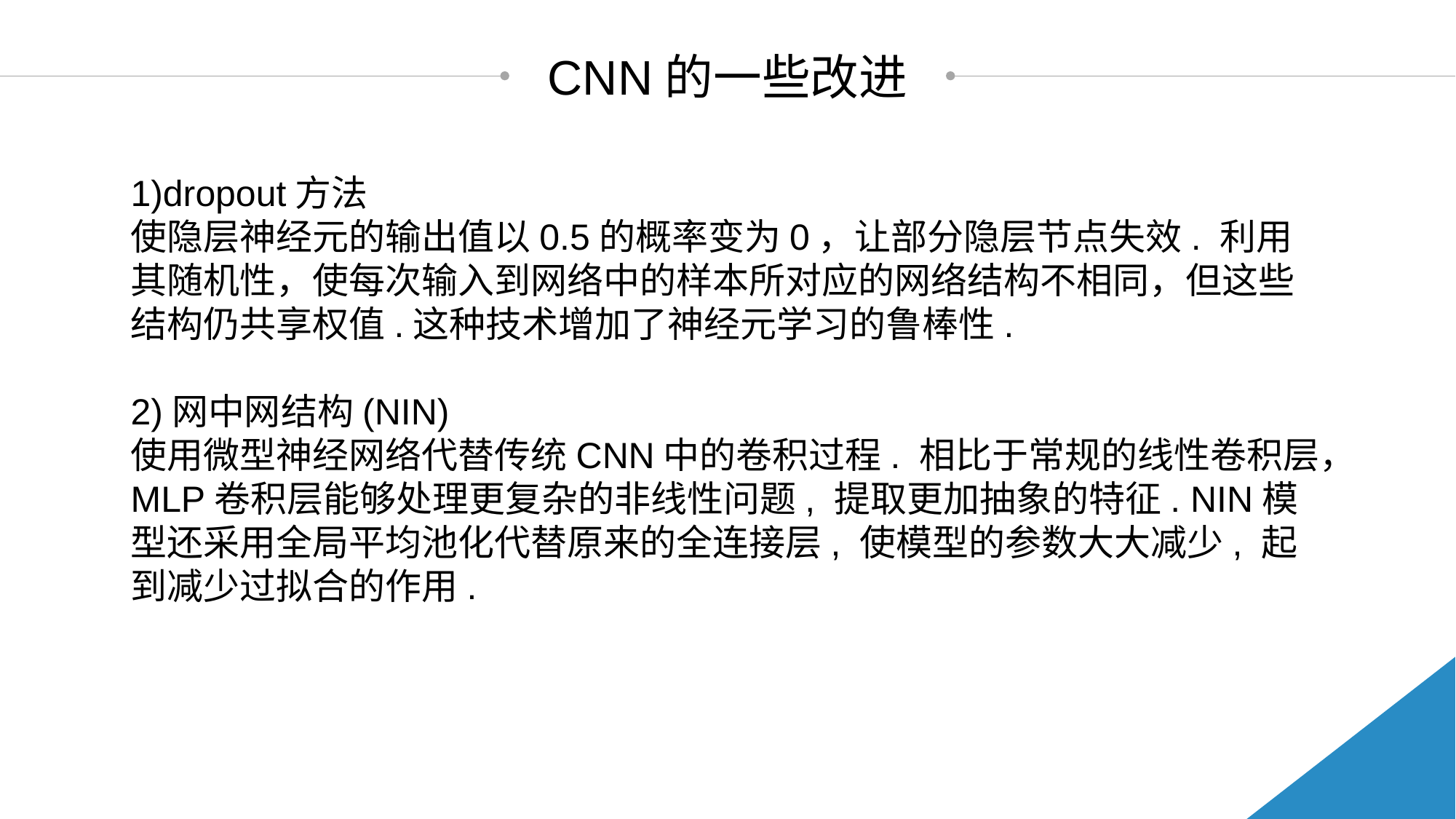

CNN的一些改进
1)dropout方法
使隐层神经元的输出值以0.5的概率变为0，让部分隐层节点失效. 利用其随机性，使每次输入到网络中的样本所对应的网络结构不相同，但这些结构仍共享权值.这种技术增加了神经元学习的鲁棒性.

2)网中网结构(NIN)
使用微型神经网络代替传统CNN中的卷积过程. 相比于常规的线性卷积层，MLP卷积层能够处理更复杂的非线性问题, 提取更加抽象的特征. NIN模型还采用全局平均池化代替原来的全连接层, 使模型的参数大大减少, 起到减少过拟合的作用.